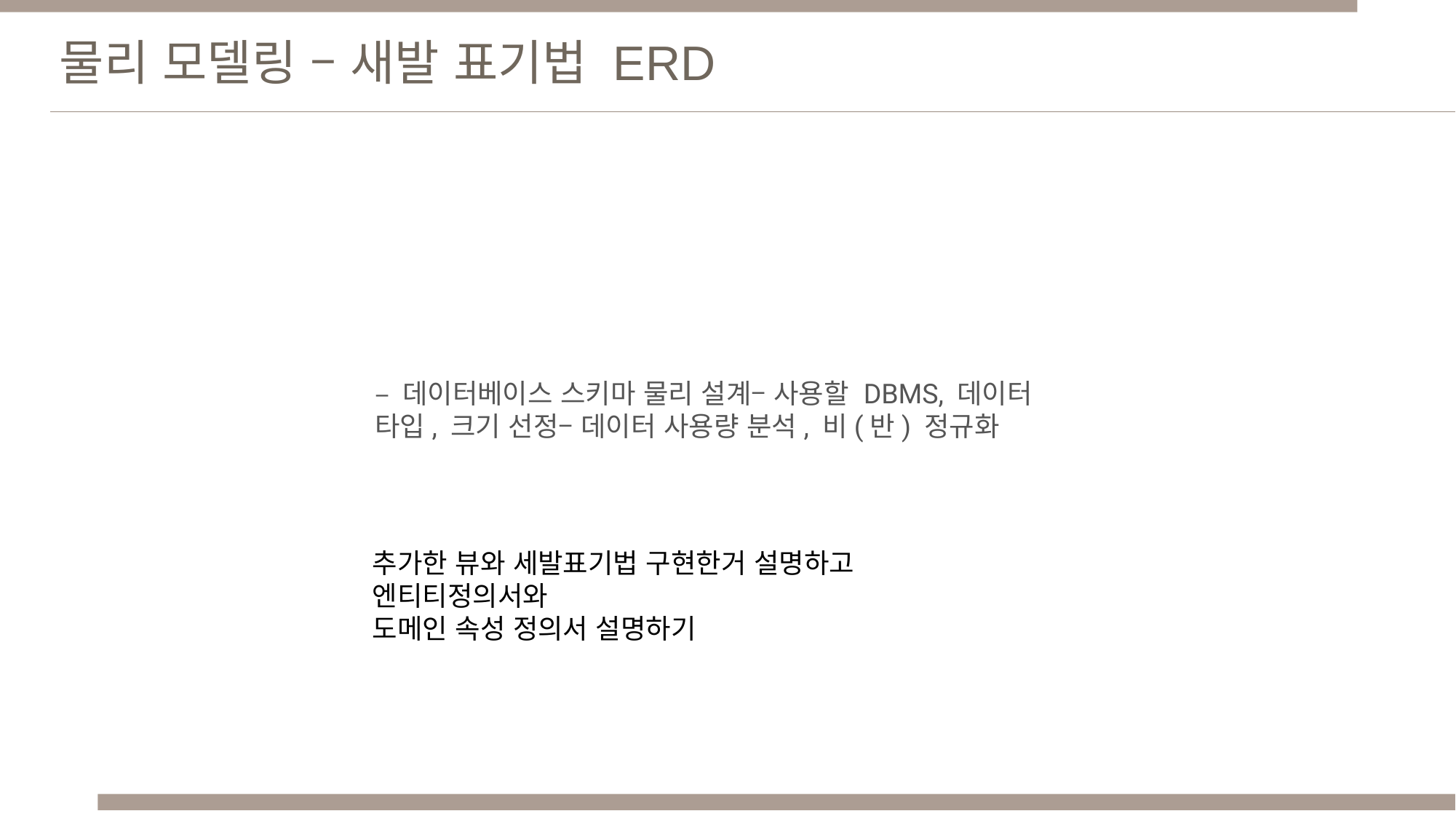

물리 모델링 – 새발 표기법 ERD
– 데이터베이스 스키마 물리 설계– 사용할 DBMS, 데이터 타입, 크기 선정– 데이터 사용량 분석, 비(반) 정규화
추가한 뷰와 세발표기법 구현한거 설명하고
엔티티정의서와
도메인 속성 정의서 설명하기